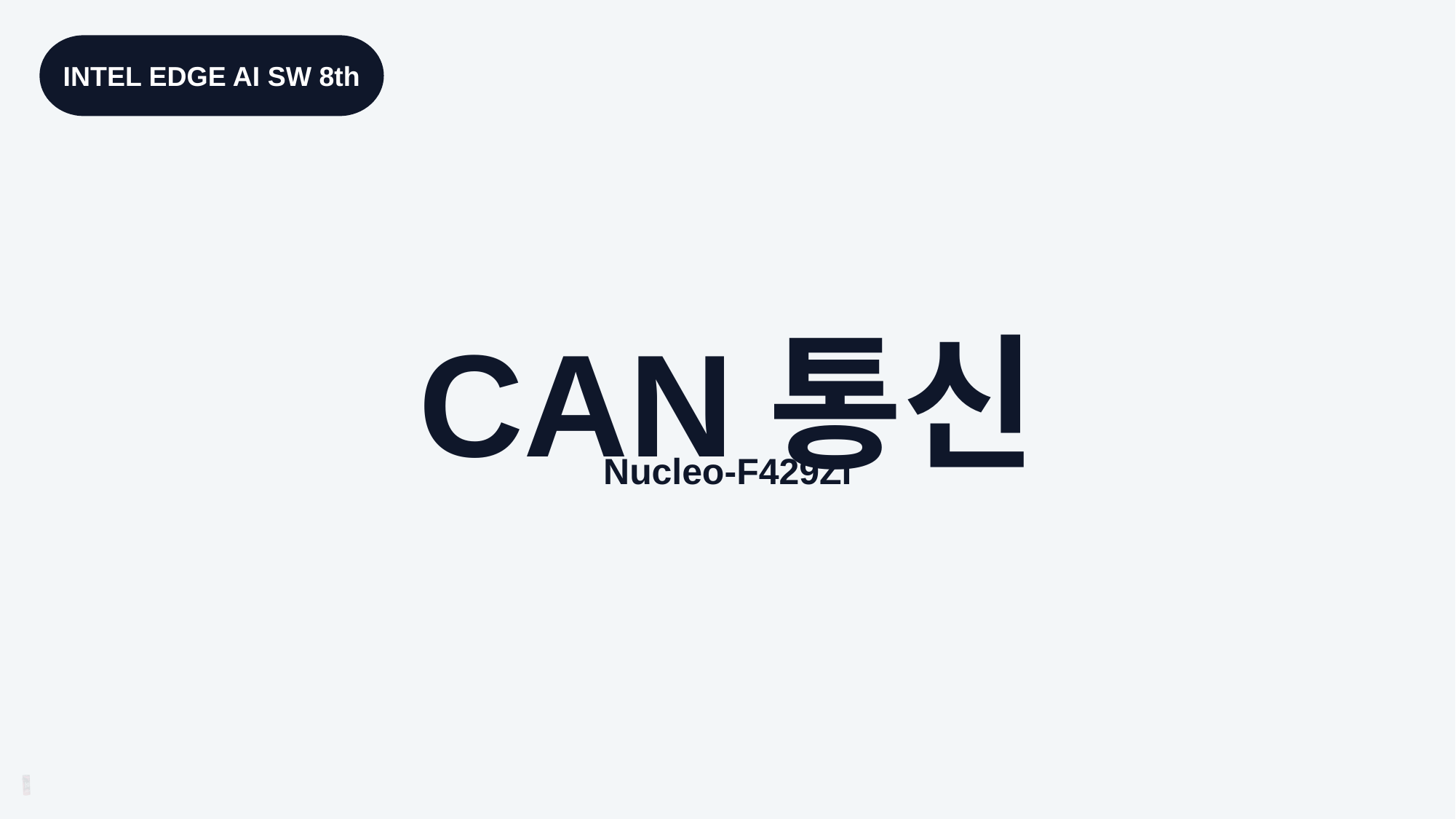

INTEL EDGE AI SW 8th
CAN통신
Nucleo-F429ZI